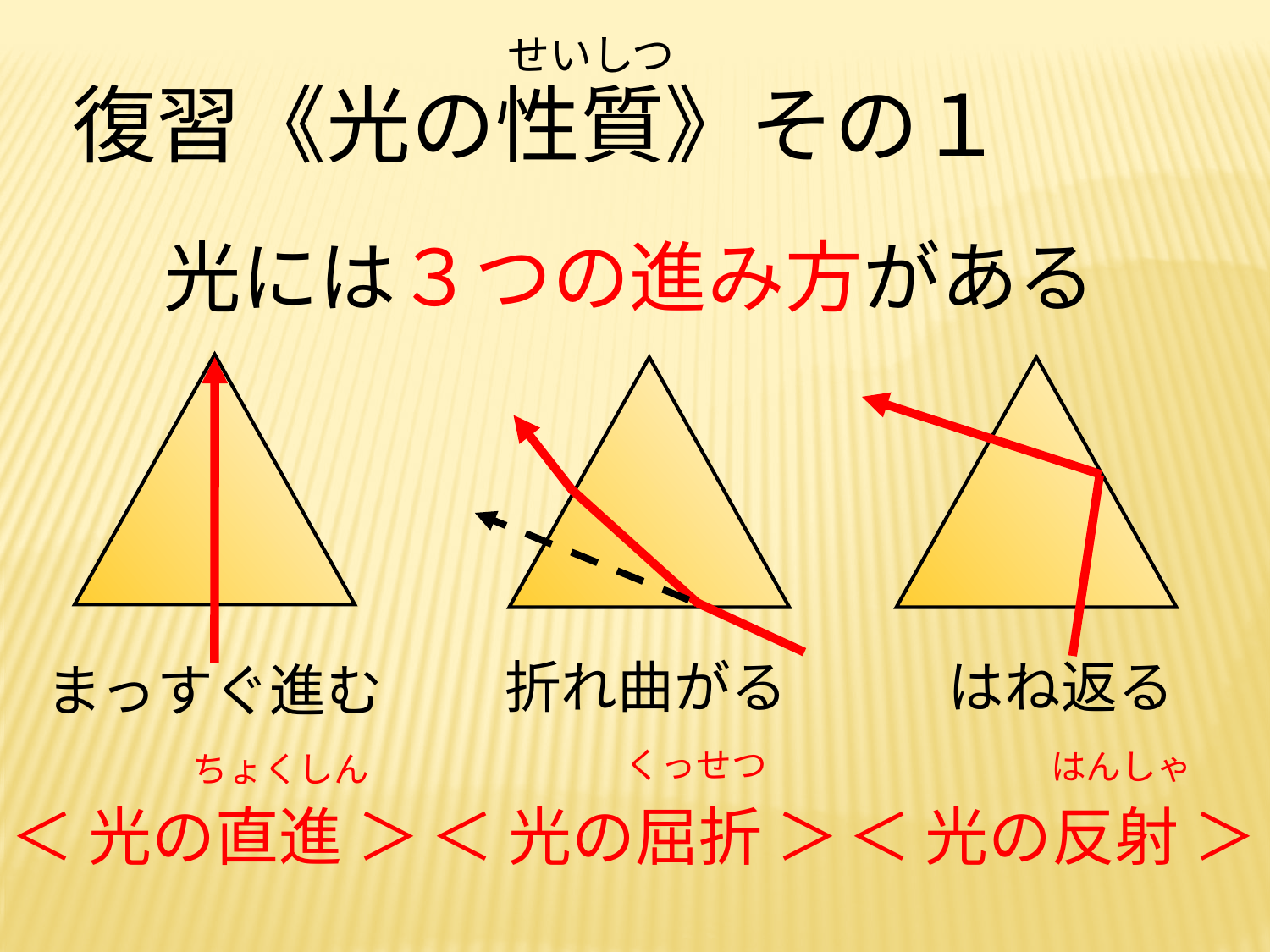

せいしつ
　復習《光の性質》その１
光には３つの進み方がある

折れ曲がる
はね返る
まっすぐ進む
くっせつ
＜ 光の屈折 ＞
はんしゃ
＜ 光の反射 ＞
ちょくしん
＜ 光の直進 ＞